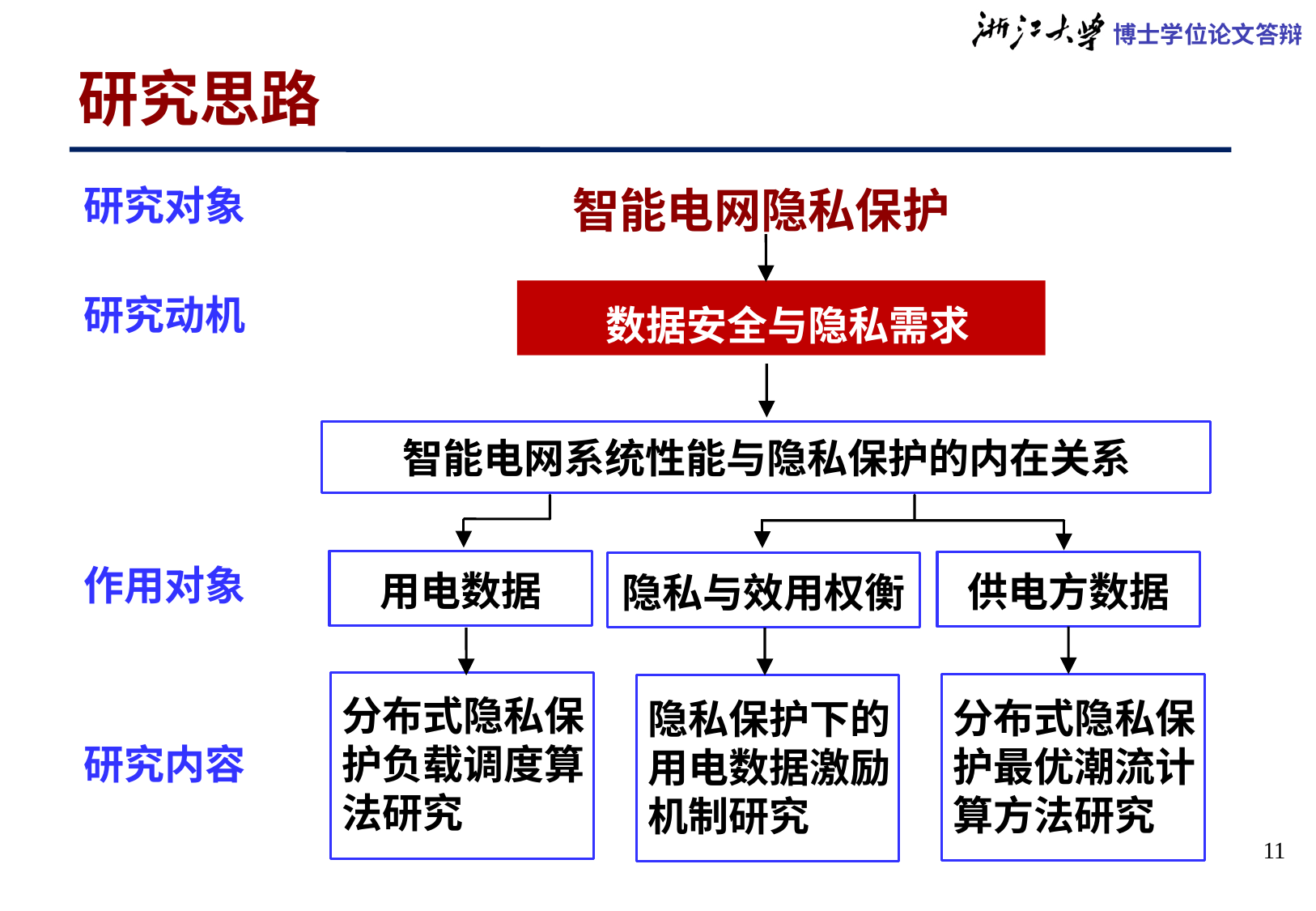

# 研究思路
智能电网隐私保护
研究对象

数据安全与隐私需求
研究动机

智能电网系统性能与隐私保护的内在关系

用电数据

供电方数据

隐私与效用权衡

作用对象

分布式隐私保护负载调度算法研究
分布式隐私保护最优潮流计算方法研究
隐私保护下的用电数据激励机制研究
研究内容
11